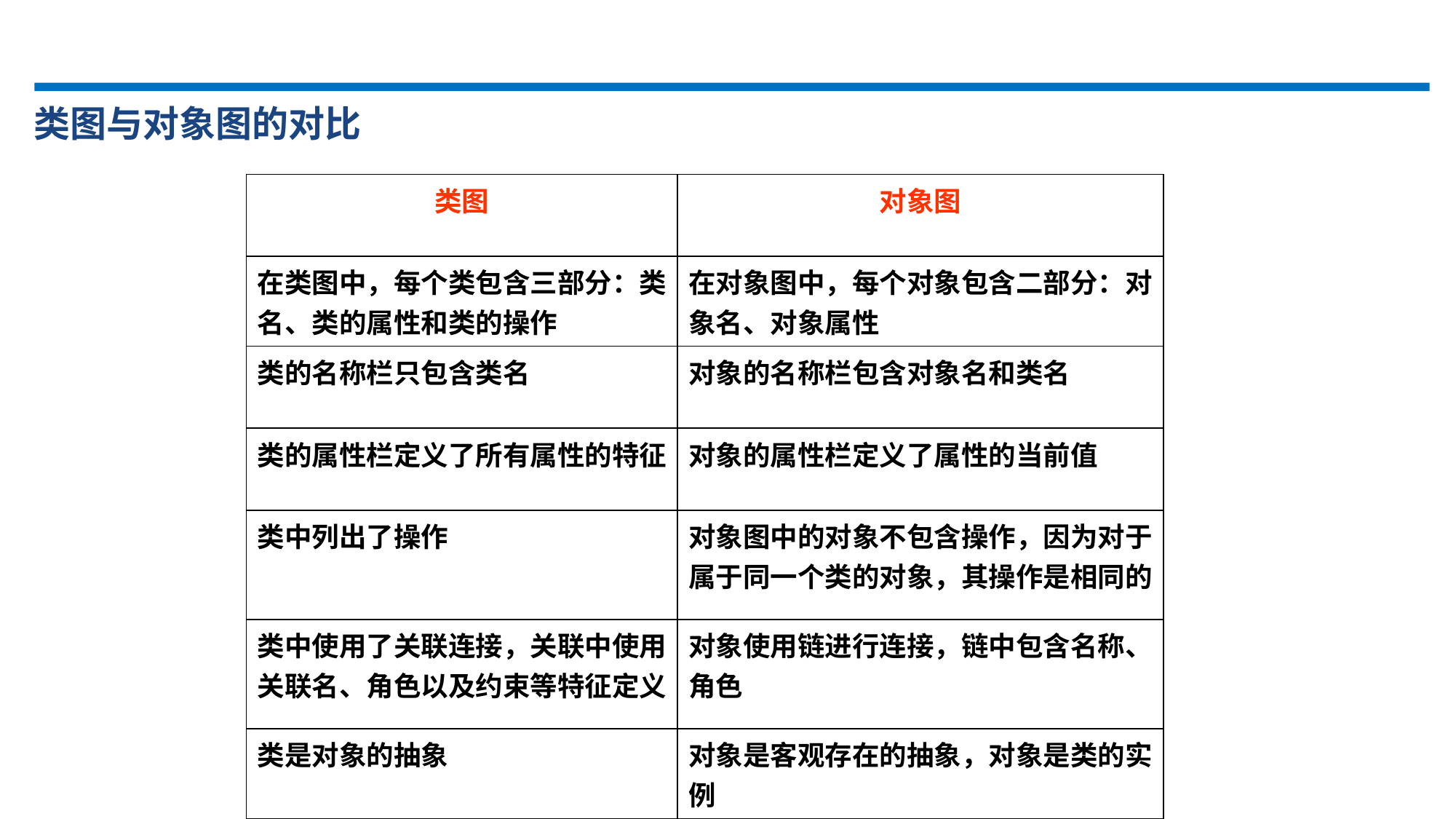

类图与对象图的对比
| 类图 | 对象图 |
| --- | --- |
| 在类图中，每个类包含三部分：类名、类的属性和类的操作 | 在对象图中，每个对象包含二部分：对象名、对象属性 |
| 类的名称栏只包含类名 | 对象的名称栏包含对象名和类名 |
| 类的属性栏定义了所有属性的特征 | 对象的属性栏定义了属性的当前值 |
| 类中列出了操作 | 对象图中的对象不包含操作，因为对于属于同一个类的对象，其操作是相同的 |
| 类中使用了关联连接，关联中使用关联名、角色以及约束等特征定义 | 对象使用链进行连接，链中包含名称、角色 |
| 类是对象的抽象 | 对象是客观存在的抽象，对象是类的实例 |